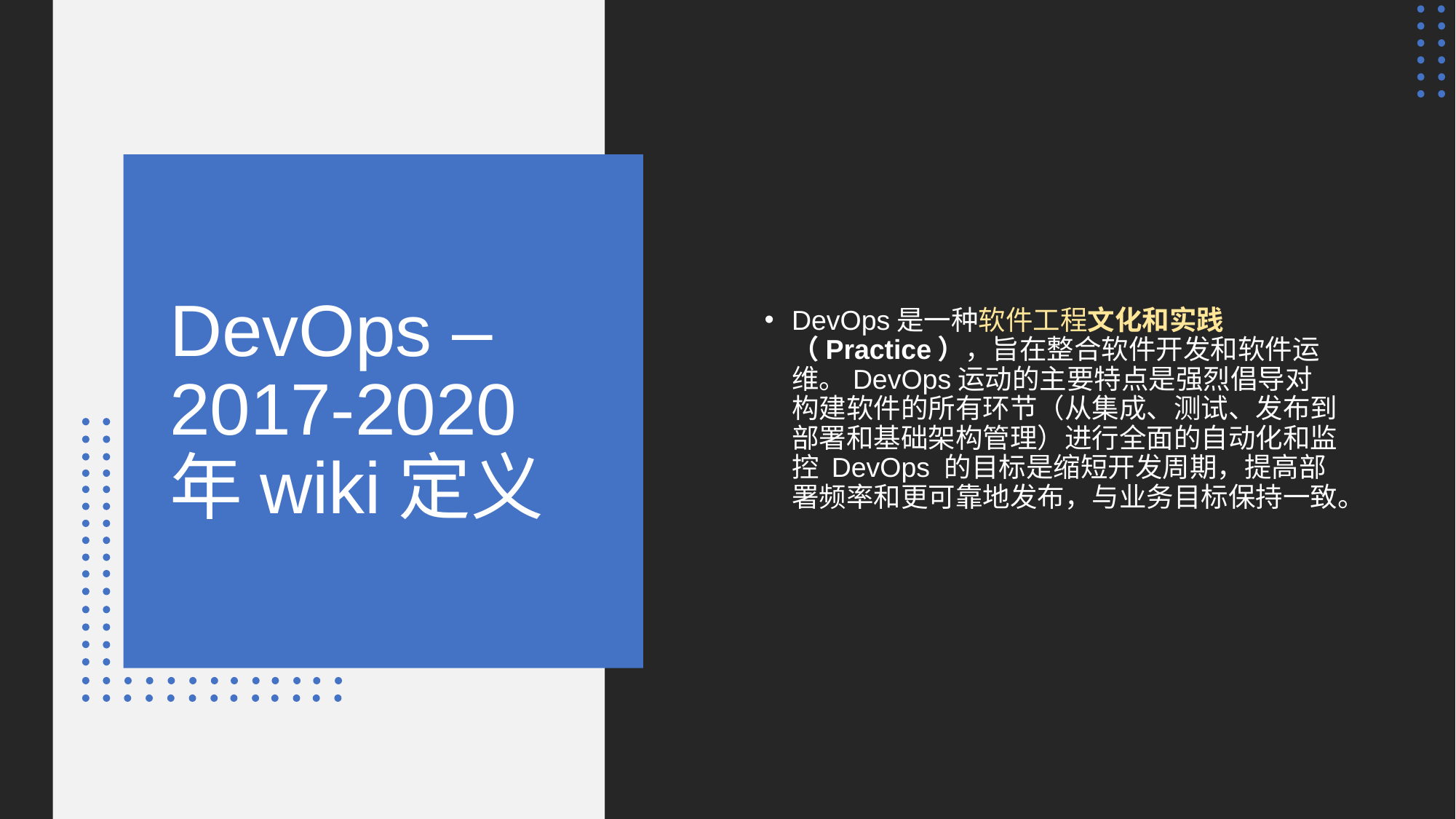

DevOps是一种软件工程文化和实践（Practice），旨在整合软件开发和软件运维。DevOps运动的主要特点是强烈倡导对构建软件的所有环节（从集成、测试、发布到部署和基础架构管理）进行全面的自动化和监控 DevOps 的目标是缩短开发周期，提高部署频率和更可靠地发布，与业务目标保持一致。

# DevOps – 2017-2020年wiki定义